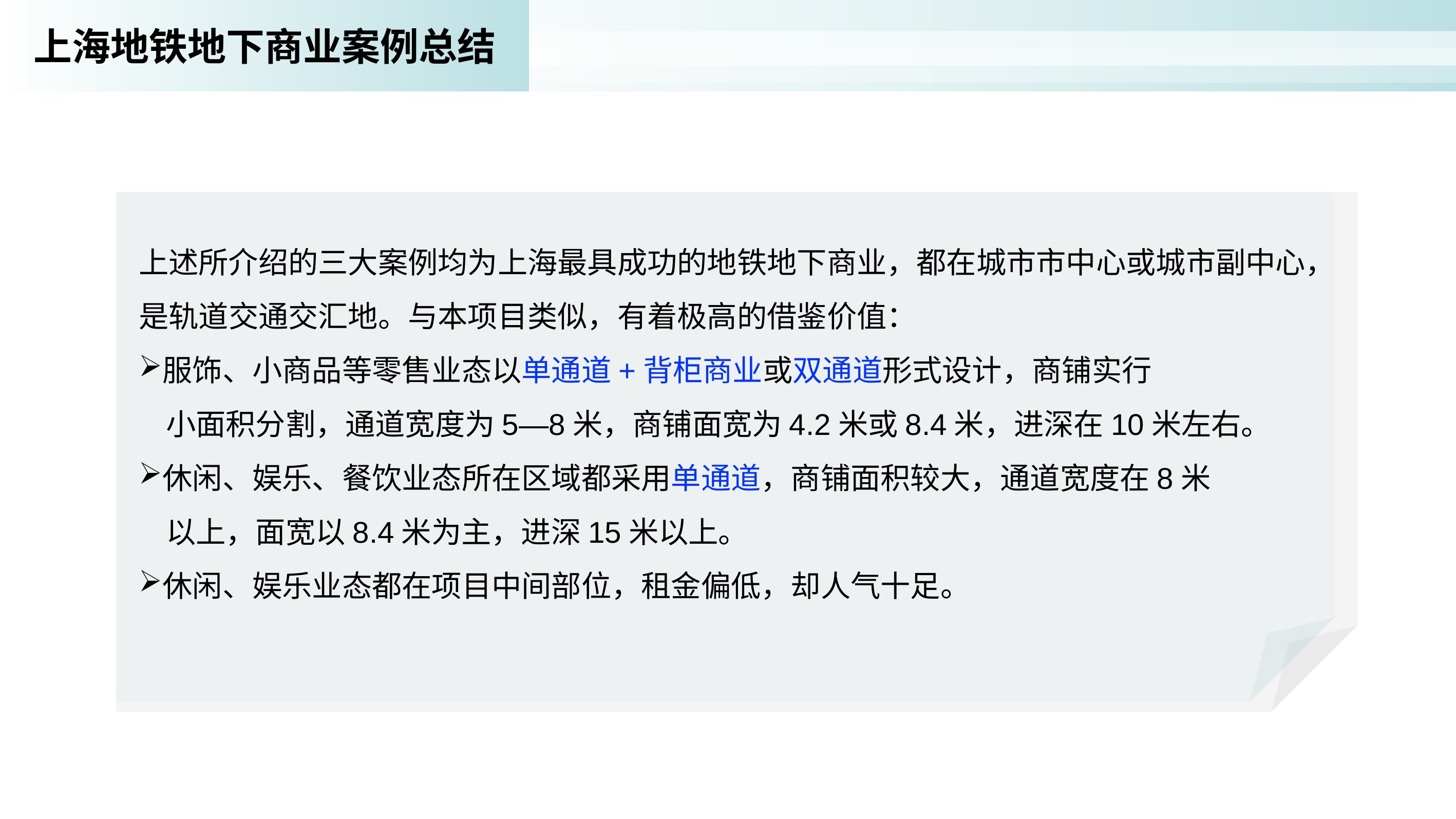

上海地铁地下商业案例总结

上述所介绍的三大案例均为上海最具成功的地铁地下商业，都在城市市中心或城市副中心，是轨道交通交汇地。与本项目类似，有着极高的借鉴价值：
服饰、小商品等零售业态以单通道+背柜商业或双通道形式设计，商铺实行
   小面积分割，通道宽度为5—8米，商铺面宽为4.2米或8.4米，进深在10米左右。
休闲、娱乐、餐饮业态所在区域都采用单通道，商铺面积较大，通道宽度在8米
   以上，面宽以8.4米为主，进深15米以上。
休闲、娱乐业态都在项目中间部位，租金偏低，却人气十足。